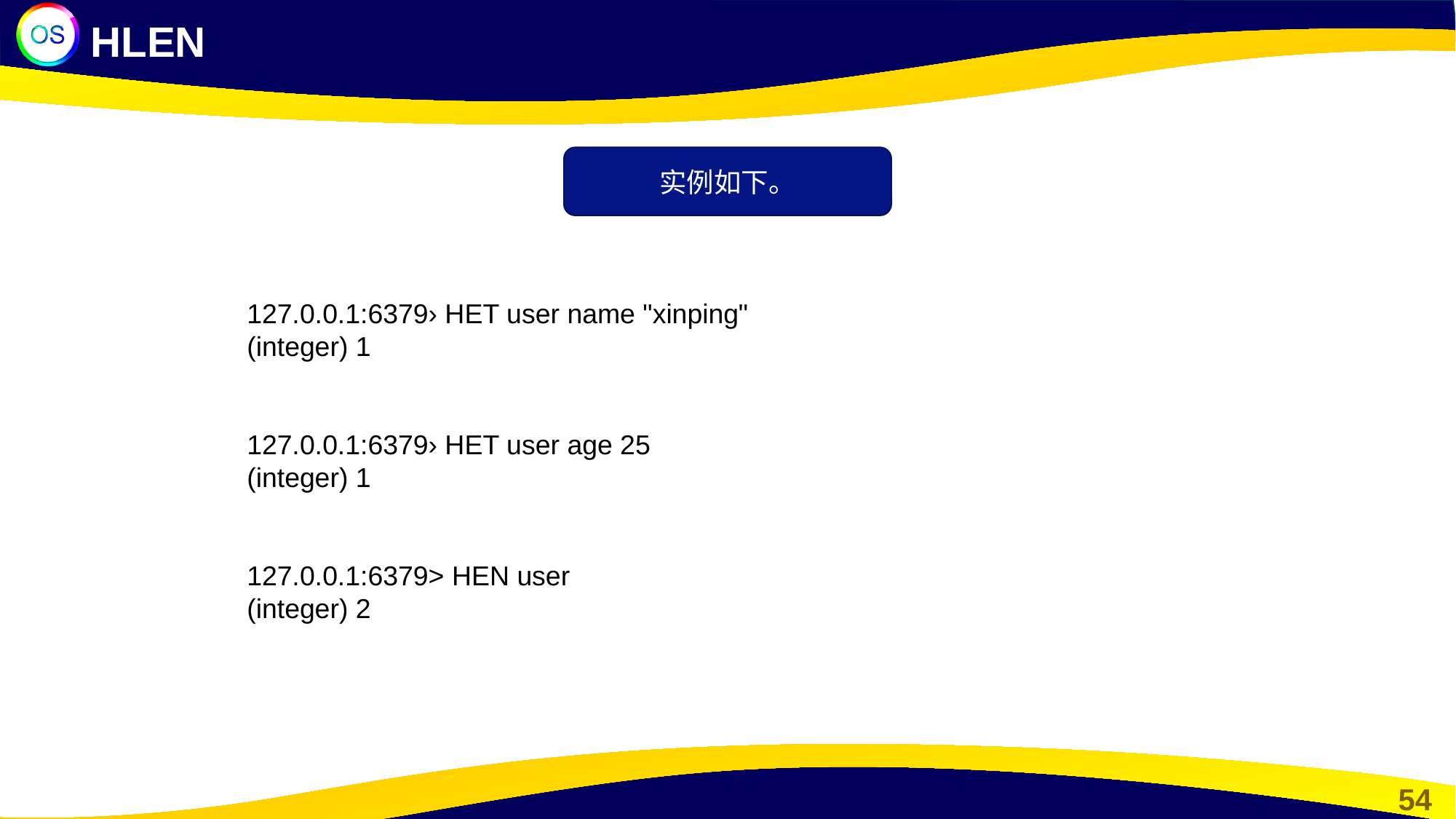

HLEN
实例如下。
127.0.0.1:6379› HET user name "xinping"
(integer) 1

127.0.0.1:6379› HET user age 25
(integer) 1

127.0.0.1:6379> HEN user
(integer) 2